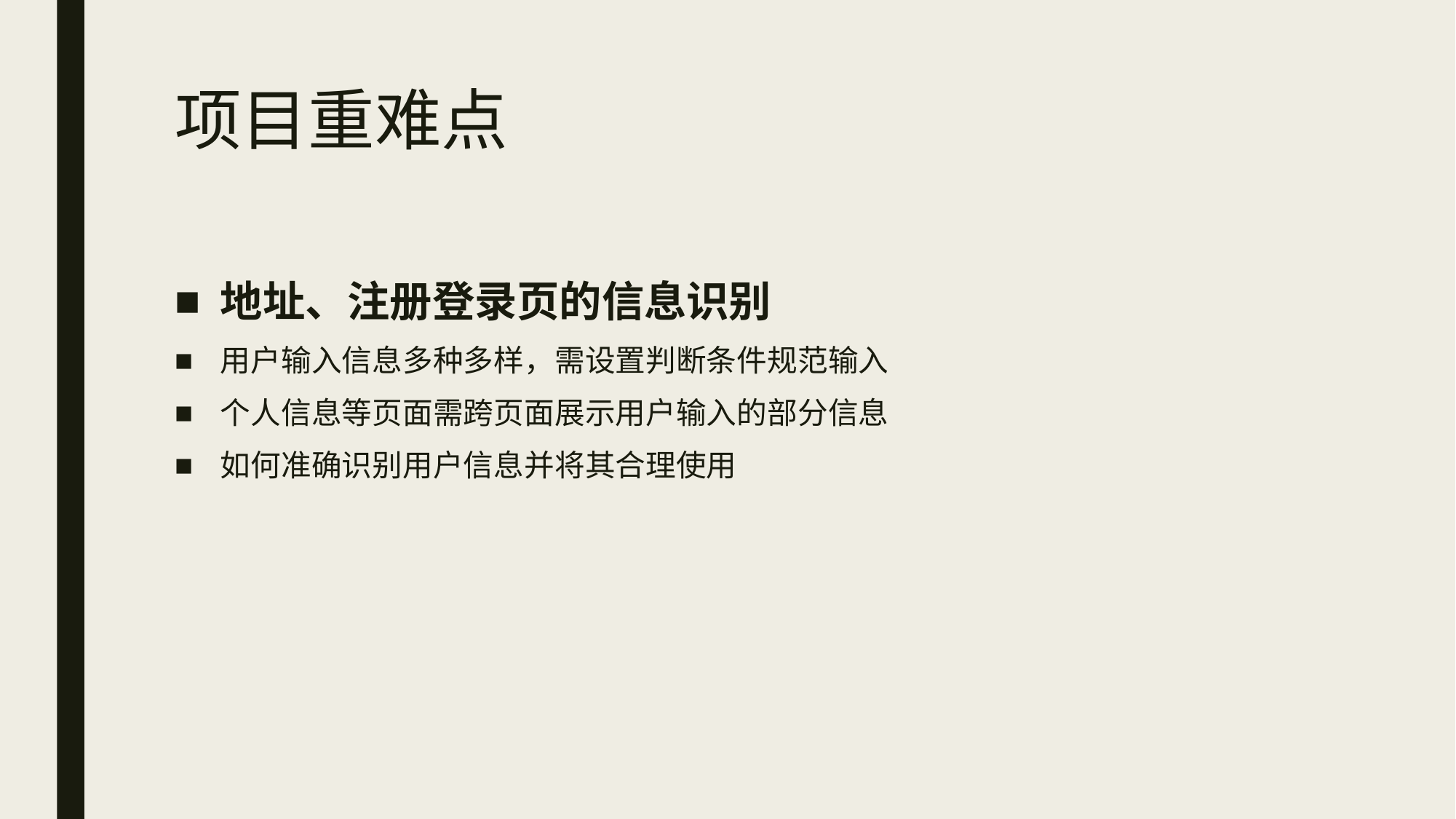

# 项目重难点
地址、注册登录页的信息识别
用户输入信息多种多样，需设置判断条件规范输入
个人信息等页面需跨页面展示用户输入的部分信息
如何准确识别用户信息并将其合理使用